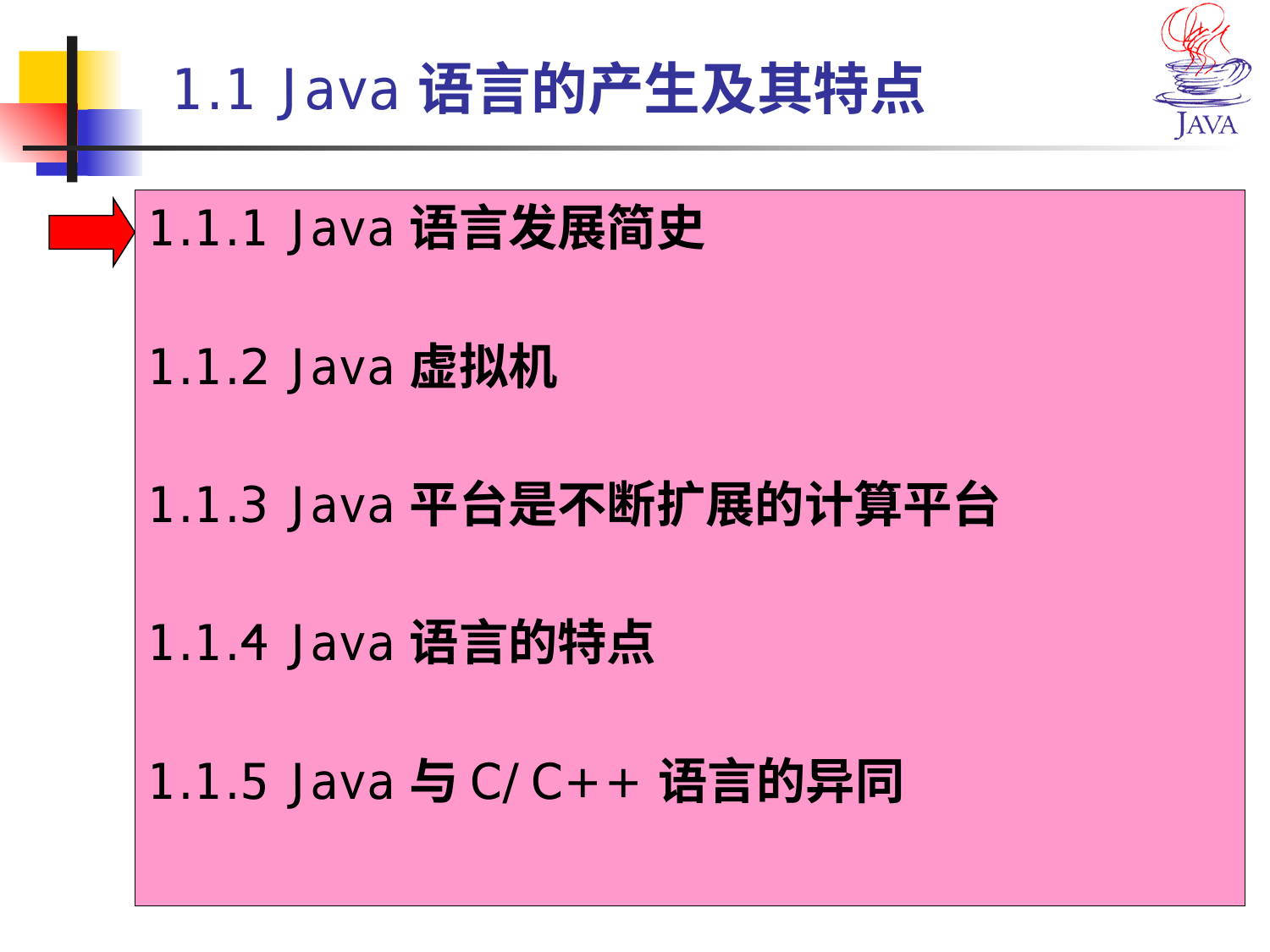

# 1.1 Java语言的产生及其特点
1.1.1 Java语言发展简史

1.1.2 Java虚拟机

1.1.3 Java平台是不断扩展的计算平台

1.1.4 Java语言的特点

1.1.5 Java与C/C++语言的异同